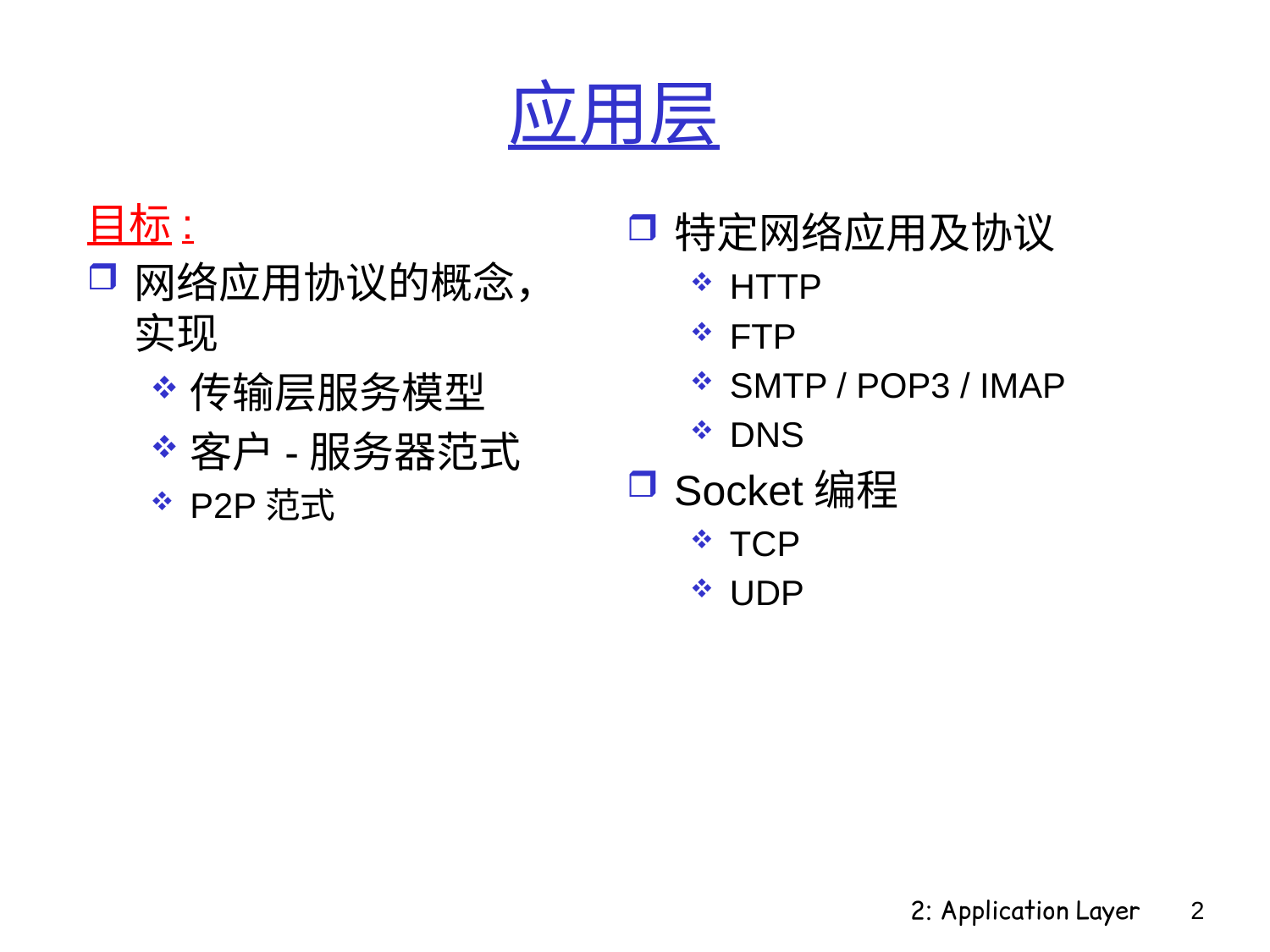

# 应用层
目标:
网络应用协议的概念，实现
传输层服务模型
客户-服务器范式
P2P范式

特定网络应用及协议
HTTP
FTP
SMTP / POP3 / IMAP
DNS
Socket编程
TCP
UDP
2: Application Layer
2